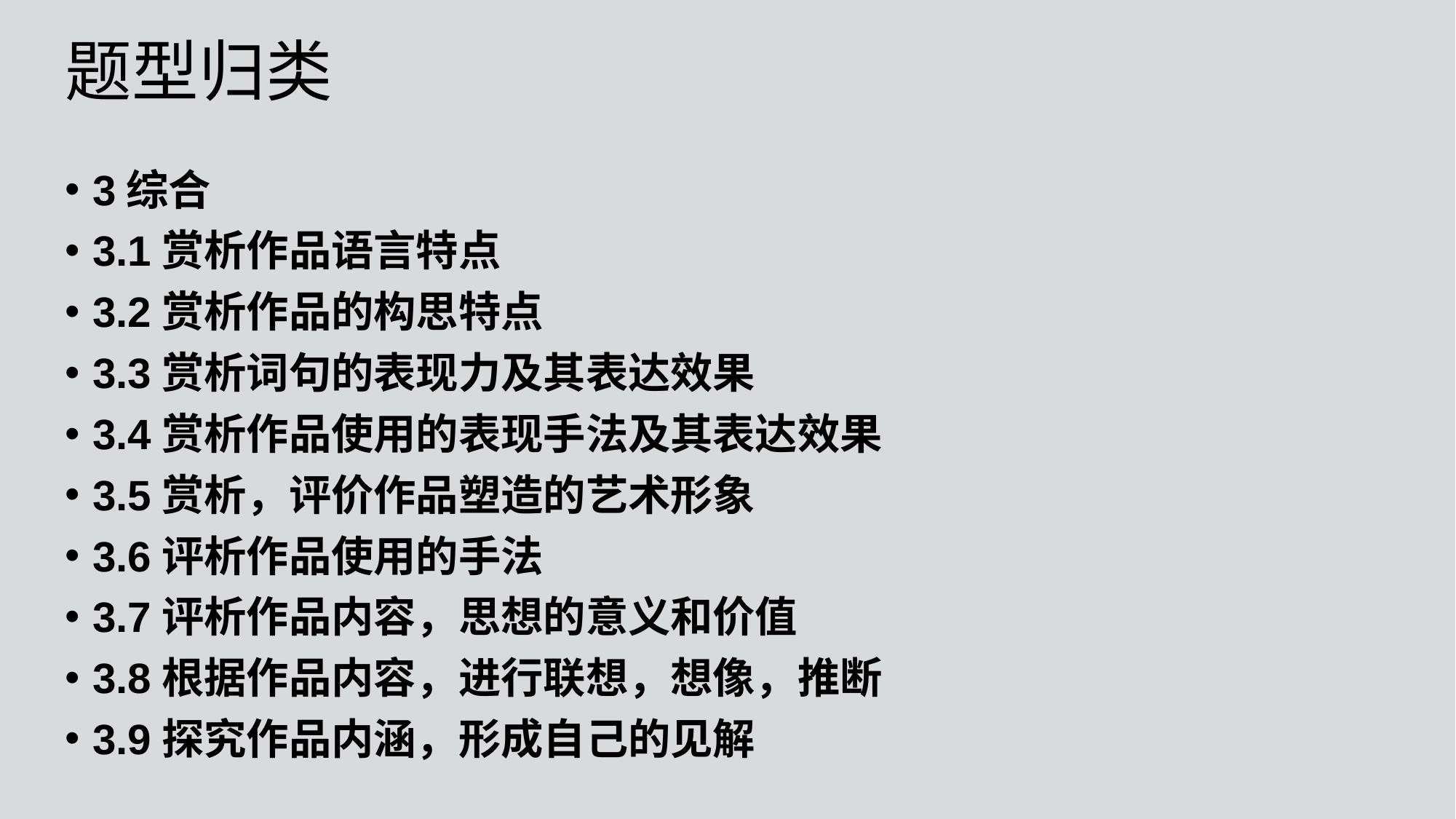

题型归类
3综合
3.1赏析作品语言特点
3.2赏析作品的构思特点
3.3赏析词句的表现力及其表达效果
3.4赏析作品使用的表现手法及其表达效果
3.5赏析，评价作品塑造的艺术形象
3.6评析作品使用的手法
3.7评析作品内容，思想的意义和价值
3.8根据作品内容，进行联想，想像，推断
3.9探究作品内涵，形成自己的见解